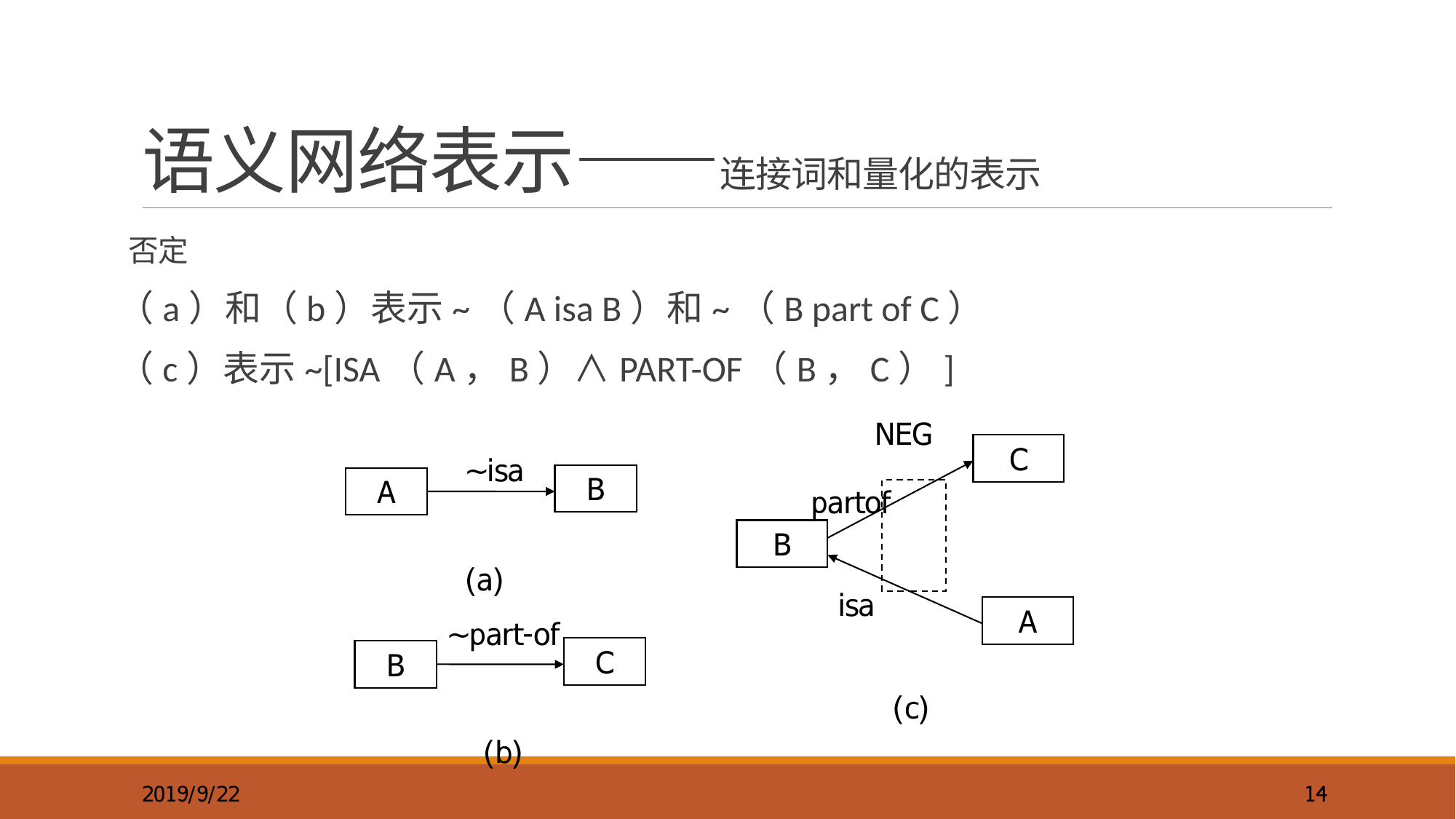

14
# 语义网络表示——连接词和量化的表示
否定
（a）和（b）表示~（A isa B）和~（B part of C）
（c）表示~[ISA（A，B）∧PART-OF（B，C）]
NEG
C

partof

B

isa
A
(c)
~isa
B
A

(a)
~part-of
C
B

(b)
2019/9/22